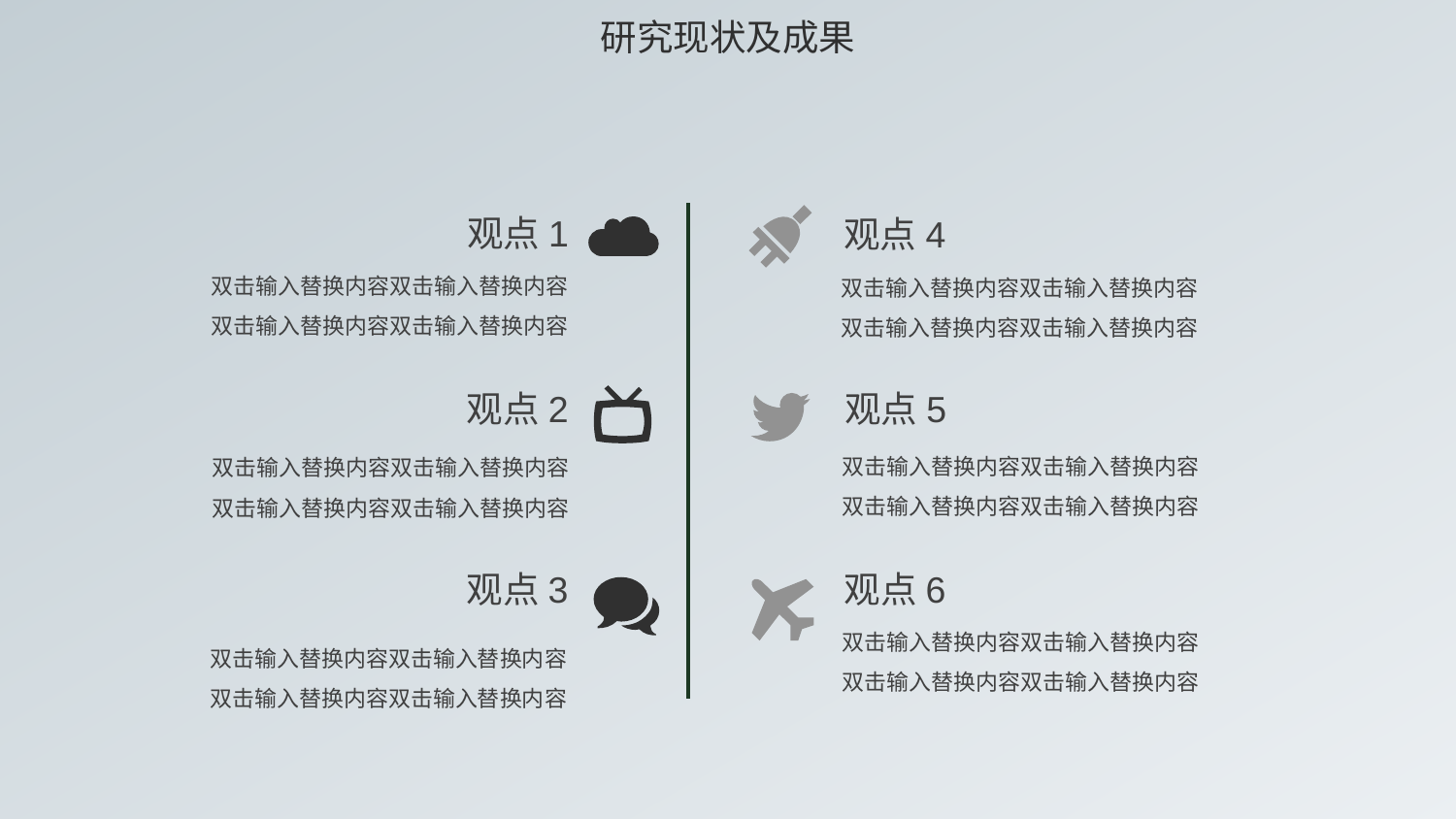

研究现状及成果

观点1
双击输入替换内容双击输入替换内容双击输入替换内容双击输入替换内容
观点4
双击输入替换内容双击输入替换内容双击输入替换内容双击输入替换内容

观点5
双击输入替换内容双击输入替换内容双击输入替换内容双击输入替换内容

观点2
双击输入替换内容双击输入替换内容双击输入替换内容双击输入替换内容

观点3
双击输入替换内容双击输入替换内容双击输入替换内容双击输入替换内容
观点6
双击输入替换内容双击输入替换内容双击输入替换内容双击输入替换内容